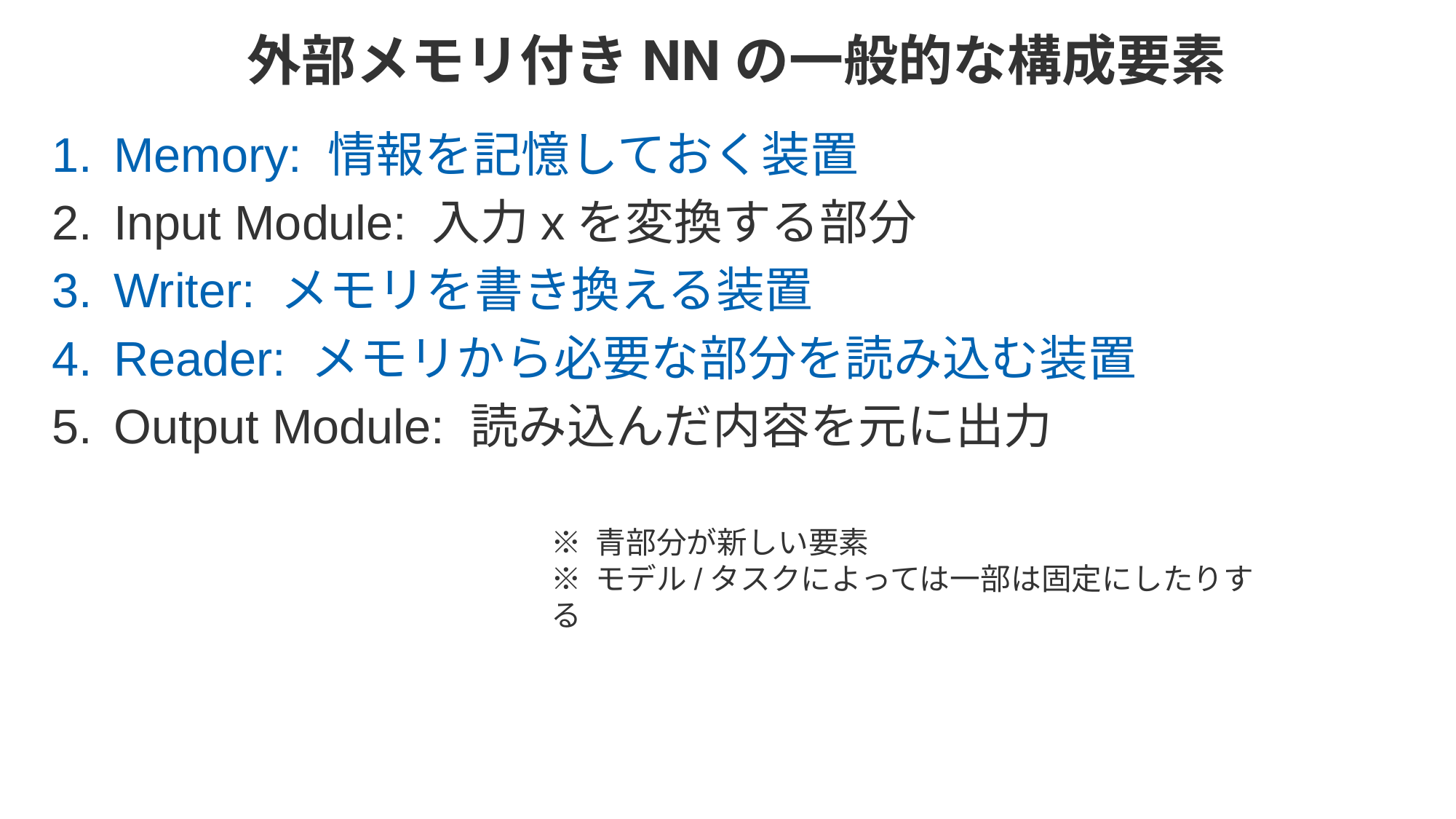

# 外部メモリ付きNNの一般的な構成要素
Memory: 情報を記憶しておく装置
Input Module: 入力xを変換する部分
Writer: メモリを書き換える装置
Reader: メモリから必要な部分を読み込む装置
Output Module: 読み込んだ内容を元に出力
※ 青部分が新しい要素
※ モデル/タスクによっては一部は固定にしたりする